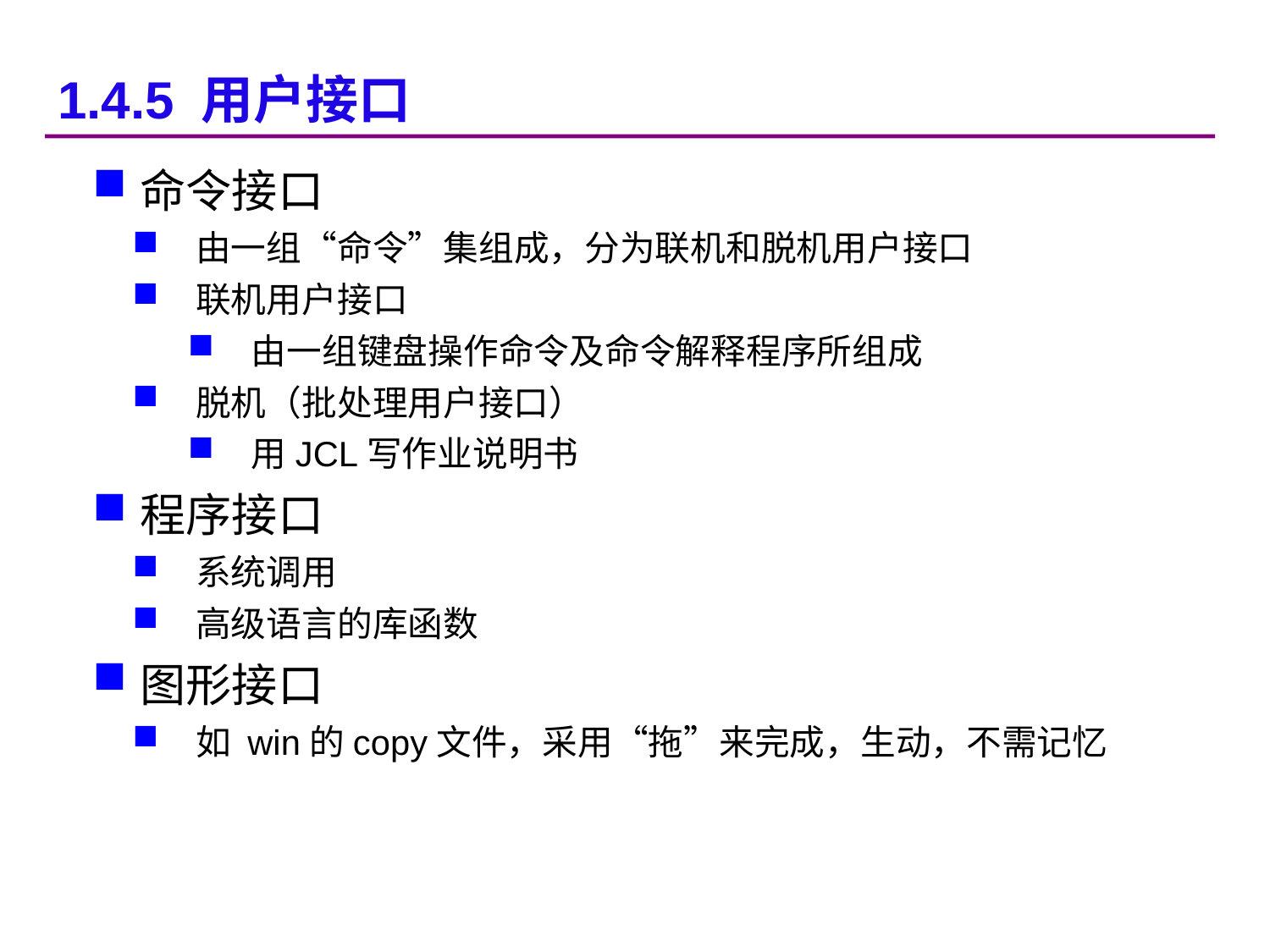

1.4.5 用户接口

命令接口
由一组“命令”集组成，分为联机和脱机用户接口
联机用户接口
由一组键盘操作命令及命令解释程序所组成
脱机（批处理用户接口）
用JCL写作业说明书
程序接口
系统调用
高级语言的库函数
图形接口
如 win的copy文件，采用“拖”来完成，生动，不需记忆